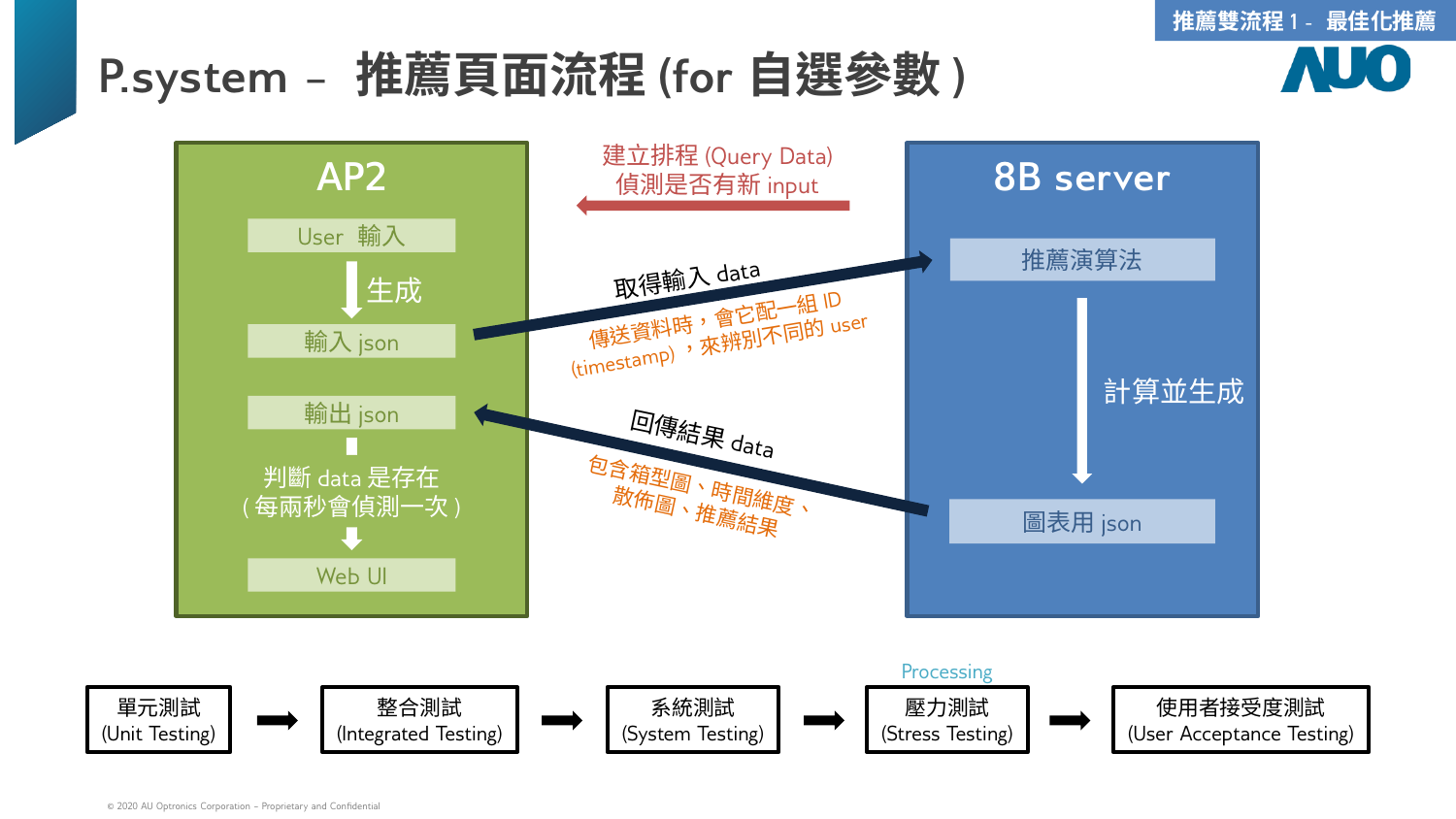

推薦雙流程1 - 最佳化推薦
P.system – 推薦頁面流程(for自選參數)
建立排程(Query Data)
偵測是否有新input
AP2
8B server

User 輸入
推薦演算法
取得輸入data

生成

傳送資料時，會它配一組ID (timestamp)，來辨別不同的user
輸入json
計算並生成
輸出json
回傳結果data

判斷data是存在
(每兩秒會偵測一次)
包含箱型圖、時間維度、
散佈圖、推薦結果
圖表用json
Web UI
Processing
單元測試
(Unit Testing)
整合測試
(Integrated Testing)
系統測試
(System Testing)
壓力測試
(Stress Testing)
使用者接受度測試
(User Acceptance Testing)